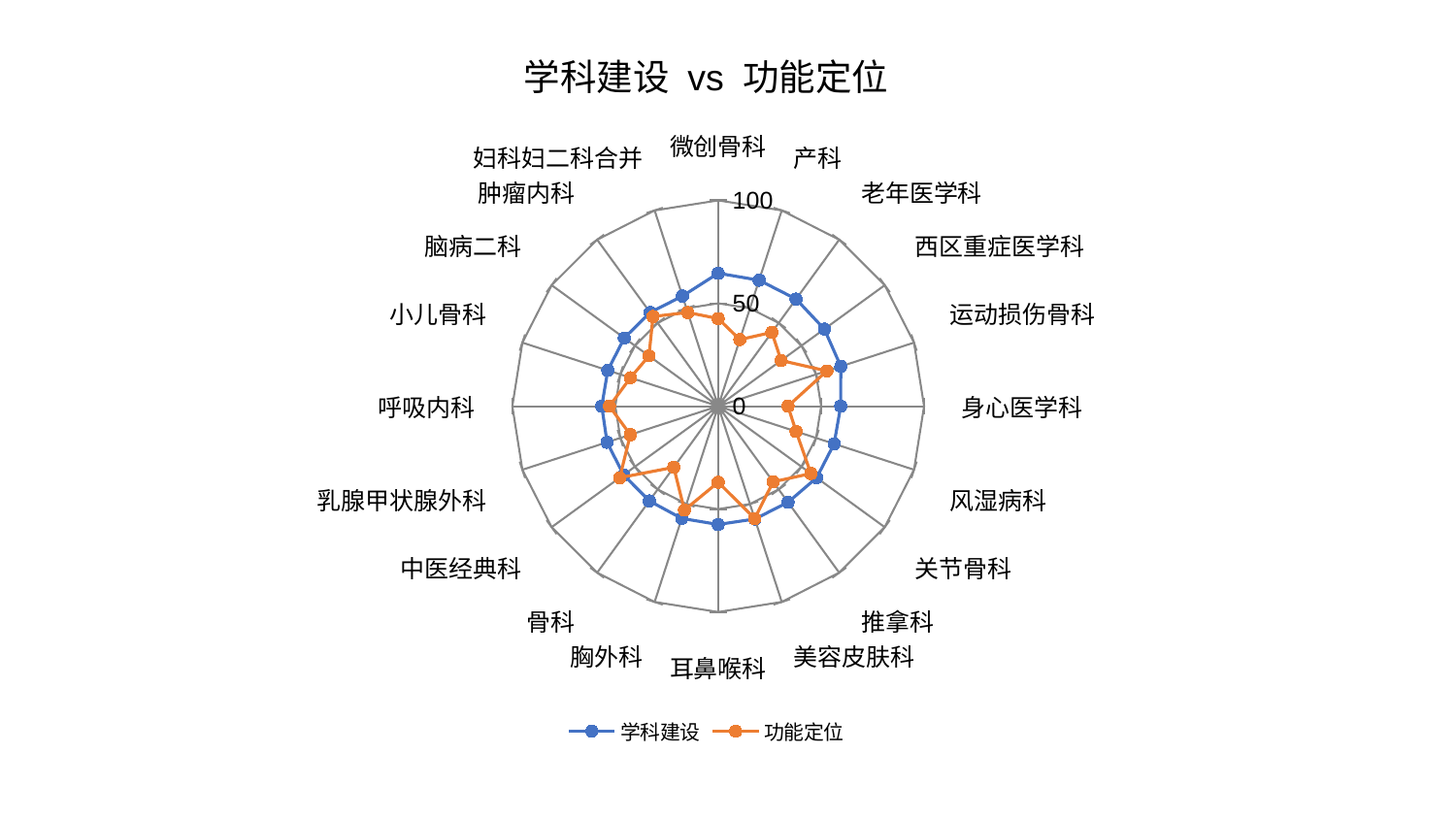

### Chart: 学科建设 vs 功能定位

| Category | 学科建设 | 功能定位 |
|---|---|---|
| 微创骨科 | 64.58972013383782 | 42.57327655922033 |
| 产科 | 64.36729485283915 | 34.01927359074513 |
| 老年医学科 | 64.35375072688959 | 44.34827537857729 |
| 西区重症医学科 | 63.73971316932489 | 37.791920219365025 |
| 运动损伤骨科 | 62.61911533033436 | 55.49157860727793 |
| 身心医学科 | 59.514772385631666 | 33.906582372431416 |
| 风湿病科 | 59.2031793751994 | 39.7847782651847 |
| 关节骨科 | 59.13343771350751 | 55.653333851298044 |
| 推拿科 | 57.71848877465437 | 45.43634892580829 |
| 美容皮肤科 | 57.643113973052074 | 57.359214349920336 |
| 耳鼻喉科 | 57.48655939740451 | 36.97049108693036 |
| 胸外科 | 57.35979810622127 | 53.096721297940285 |
| 骨科 | 56.90973600292207 | 36.7200997893891 |
| 中医经典科 | 56.81037503554383 | 59.121112760223596 |
| 乳腺甲状腺外科 | 56.78144496781818 | 44.86854936696132 |
| 呼吸内科 | 56.54286184378418 | 52.84931114560647 |
| 小儿骨科 | 56.40399725853991 | 44.79301284861976 |
| 脑病二科 | 56.374587712954956 | 41.593271982251494 |
| 肿瘤内科 | 56.28815719736043 | 53.869899166364014 |
| 妇科妇二科合并 | 56.253342317492134 | 47.86675651326455 |
15